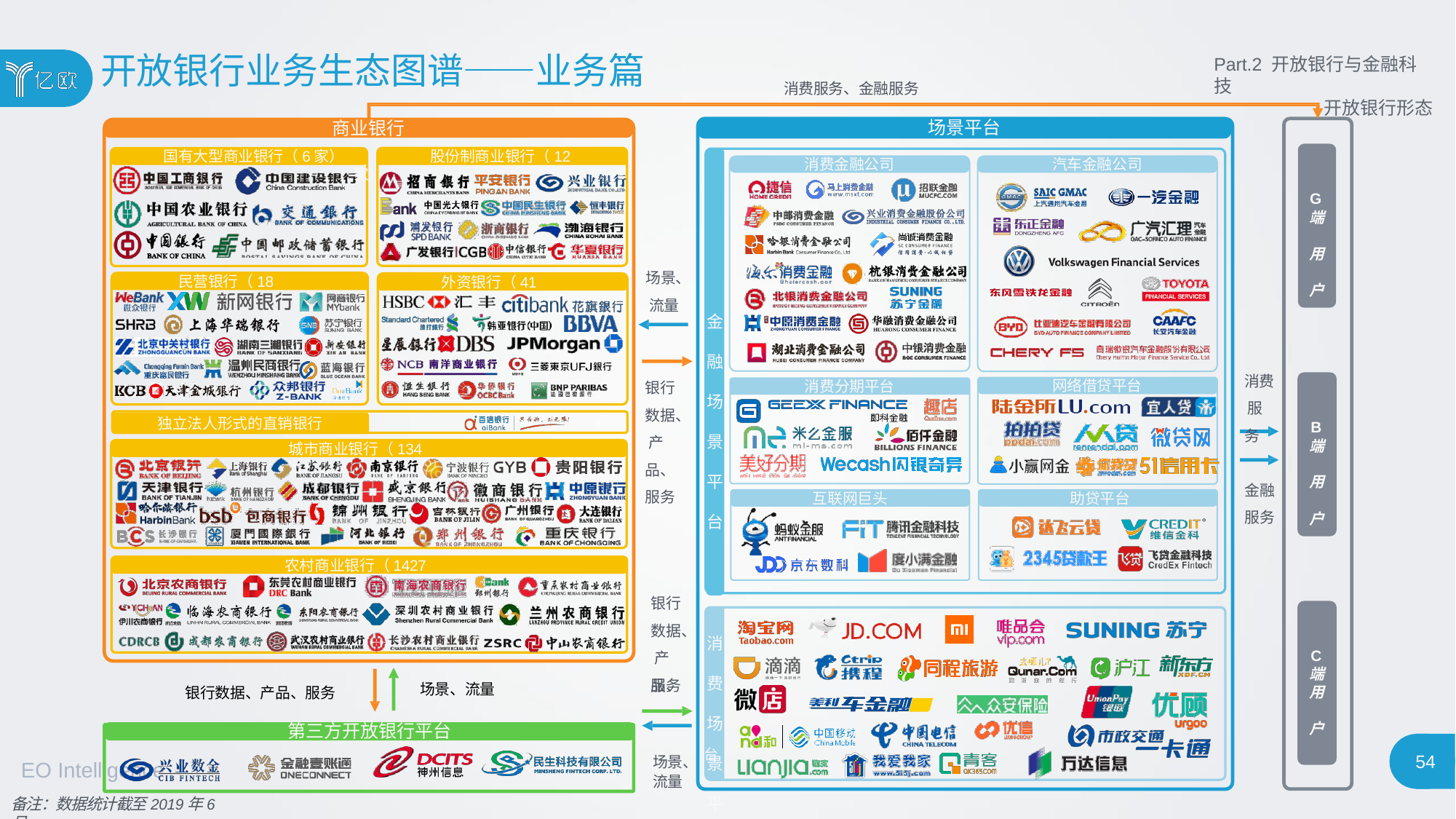

# 开放银行业务生态图谱——业务篇
Part.2 开放银行与金融科技
开放银行形态

消费服务、金融服务

场景平台
商业银行
国有大型商业银行（6家）	股份制商业银行（12家）

消费金融公司
汽车金融公司

G
端  用  户

场景、  流量

民营银行（18家）
外资银行（41家）

金  融  场  景  平  台

消费  服务
银行  数据、  产品、  服务

网络借贷平台
消费分期平台

独立法人形式的直销银行

B
端  用  户

城市商业银行（134家）

金融
服务
互联网巨头
助贷平台

农村商业银行（1427家）

银行

数据、  产品、

消  费  场  景  平
C
端
用  户

服务
场景、流量
银行数据、产品、服务

第三方开放银行平台

场景、 台

54

EO Intelligence

流量
备注：数据统计截至2019年6月